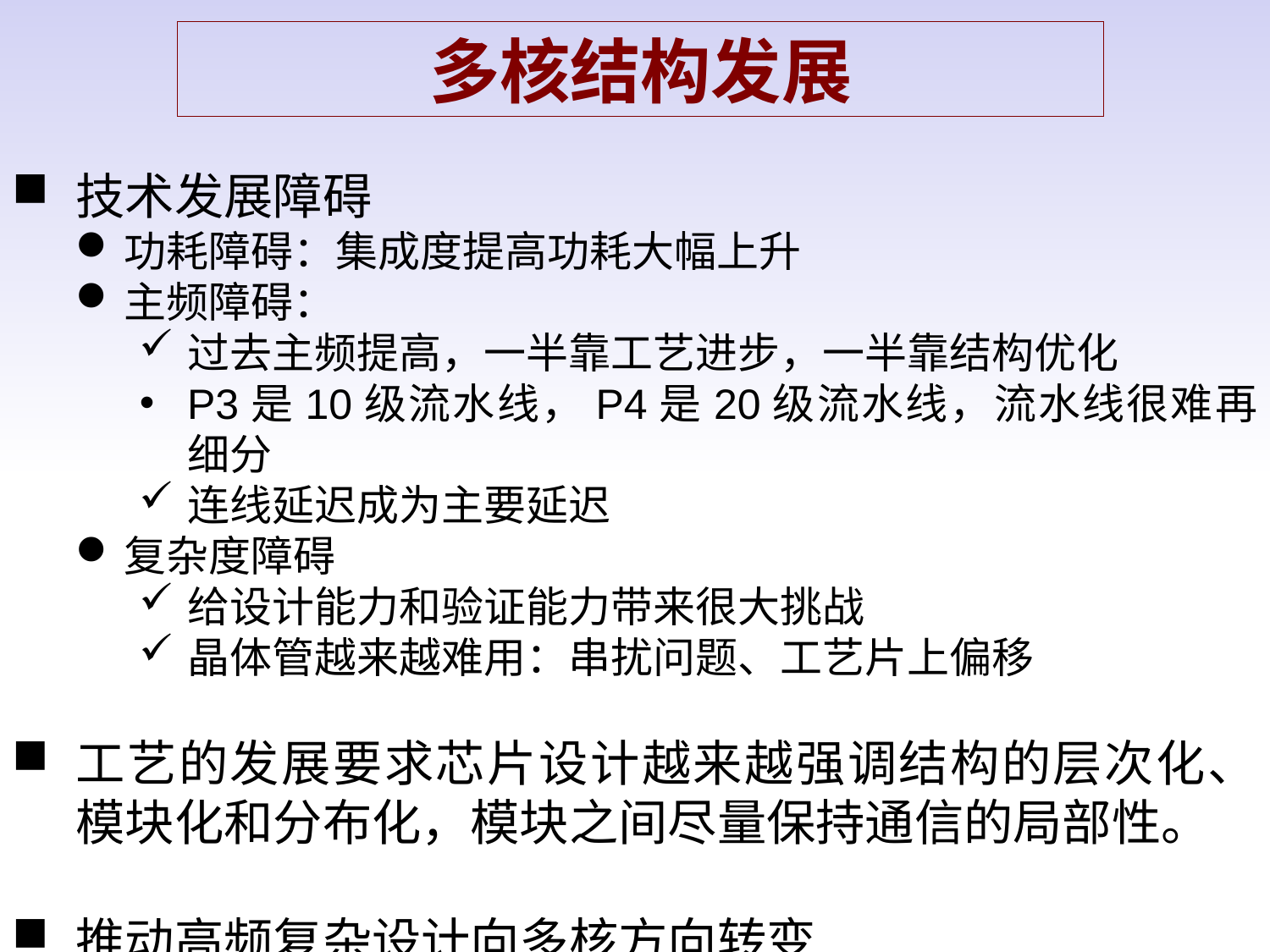

多核结构发展
技术发展障碍
功耗障碍：集成度提高功耗大幅上升
主频障碍：
过去主频提高，一半靠工艺进步，一半靠结构优化
P3是10级流水线，P4是20级流水线，流水线很难再细分
连线延迟成为主要延迟
复杂度障碍
给设计能力和验证能力带来很大挑战
晶体管越来越难用：串扰问题、工艺片上偏移

工艺的发展要求芯片设计越来越强调结构的层次化、模块化和分布化，模块之间尽量保持通信的局部性。

推动高频复杂设计向多核方向转变